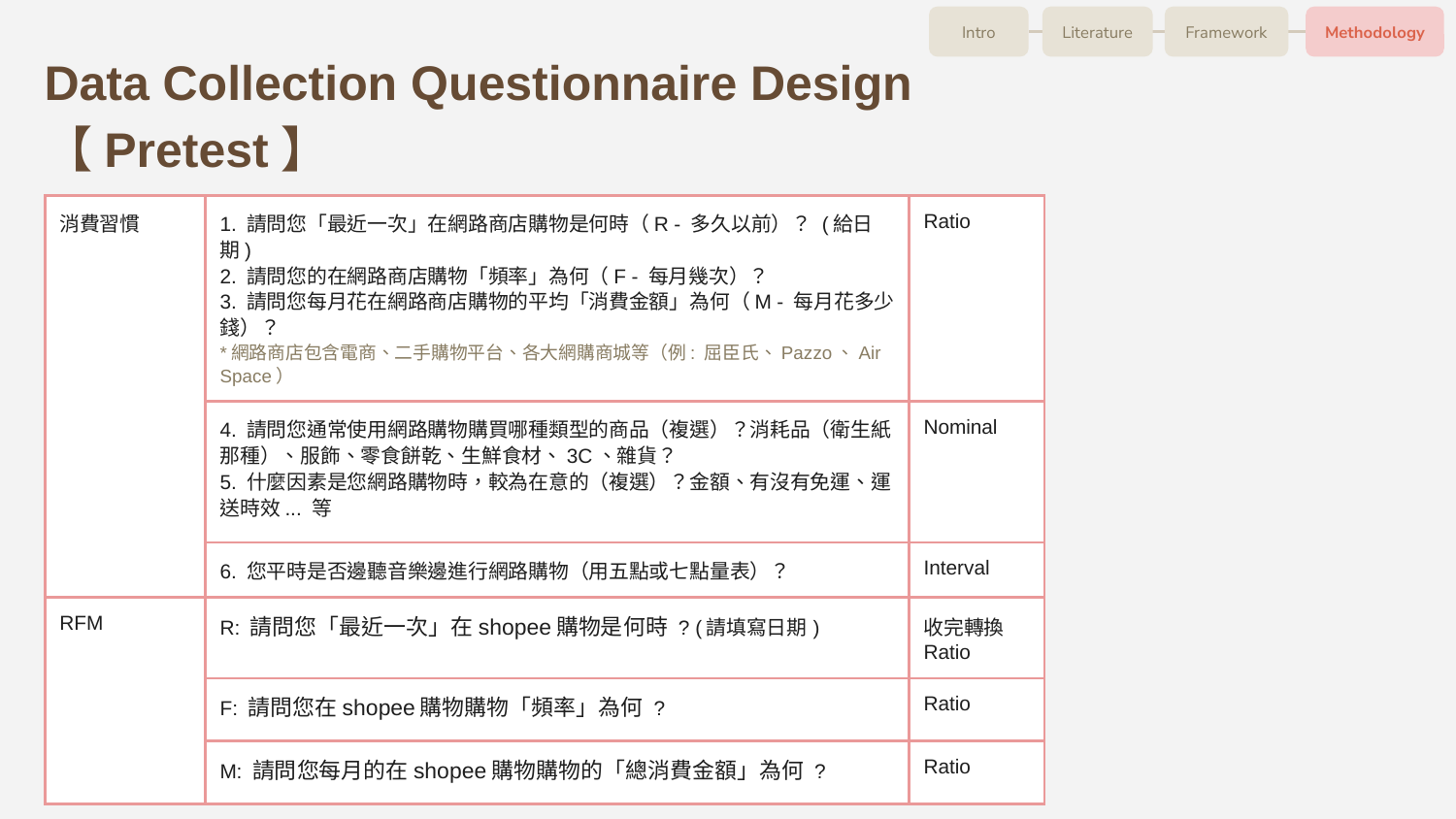

Intro
Literature
Framework
Methodology
# Data Collection Questionnaire Design
【Pretest】
| 消費習慣 | 1. 請問您「最近一次」在網路商店購物是何時（R - 多久以前）？ (給日期) 2. 請問您的在網路商店購物「頻率」為何（F - 每月幾次）？ 3. 請問您每月花在網路商店購物的平均「消費金額」為何（M - 每月花多少錢）？ \*網路商店包含電商、二手購物平台、各大網購商城等（例: 屈臣氏、Pazzo、Air Space） | Ratio |
| --- | --- | --- |
|  | 4. 請問您通常使用網路購物購買哪種類型的商品（複選）？消耗品（衛生紙那種）、服飾、零食餅乾、生鮮食材、3C、雜貨？ 5. 什麼因素是您網路購物時，較為在意的（複選）？金額、有沒有免運、運送時效... 等 | Nominal |
|  | 6. 您平時是否邊聽音樂邊進行網路購物（用五點或七點量表）？ | Interval |
| RFM | R: 請問您「最近一次」在shopee購物是何時 ? (請填寫日期) | 收完轉換Ratio |
|  | F: 請問您在shopee購物購物「頻率」為何 ? | Ratio |
|  | M: 請問您每月的在shopee購物購物的「總消費金額」為何 ? | Ratio |